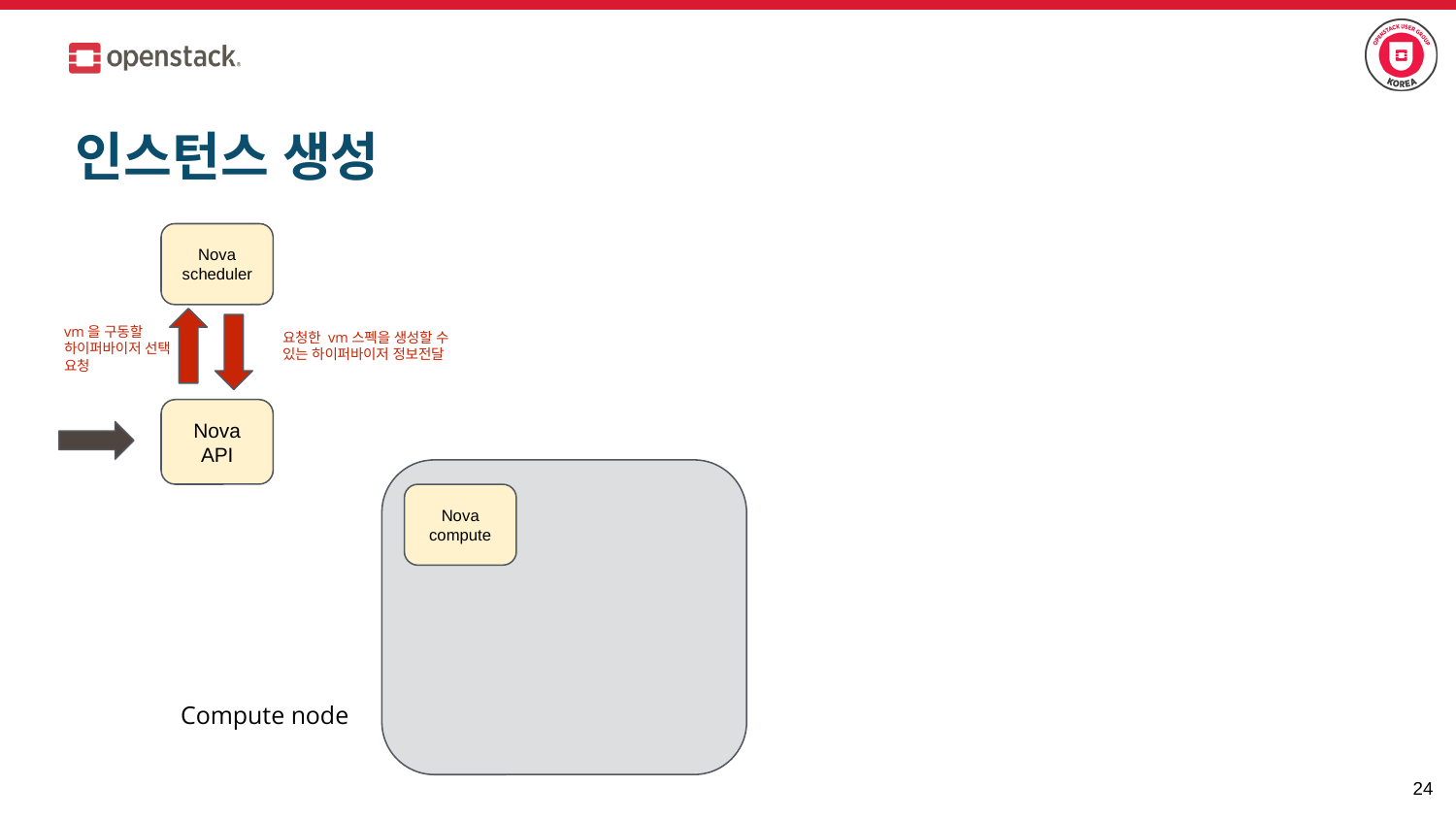

# 인스턴스 생성
Nova
scheduler
vm을 구동할 하이퍼바이저 선택 요청
요청한 vm스펙을 생성할 수 있는 하이퍼바이저 정보전달

Nova
API

Nova
compute
Compute node
24